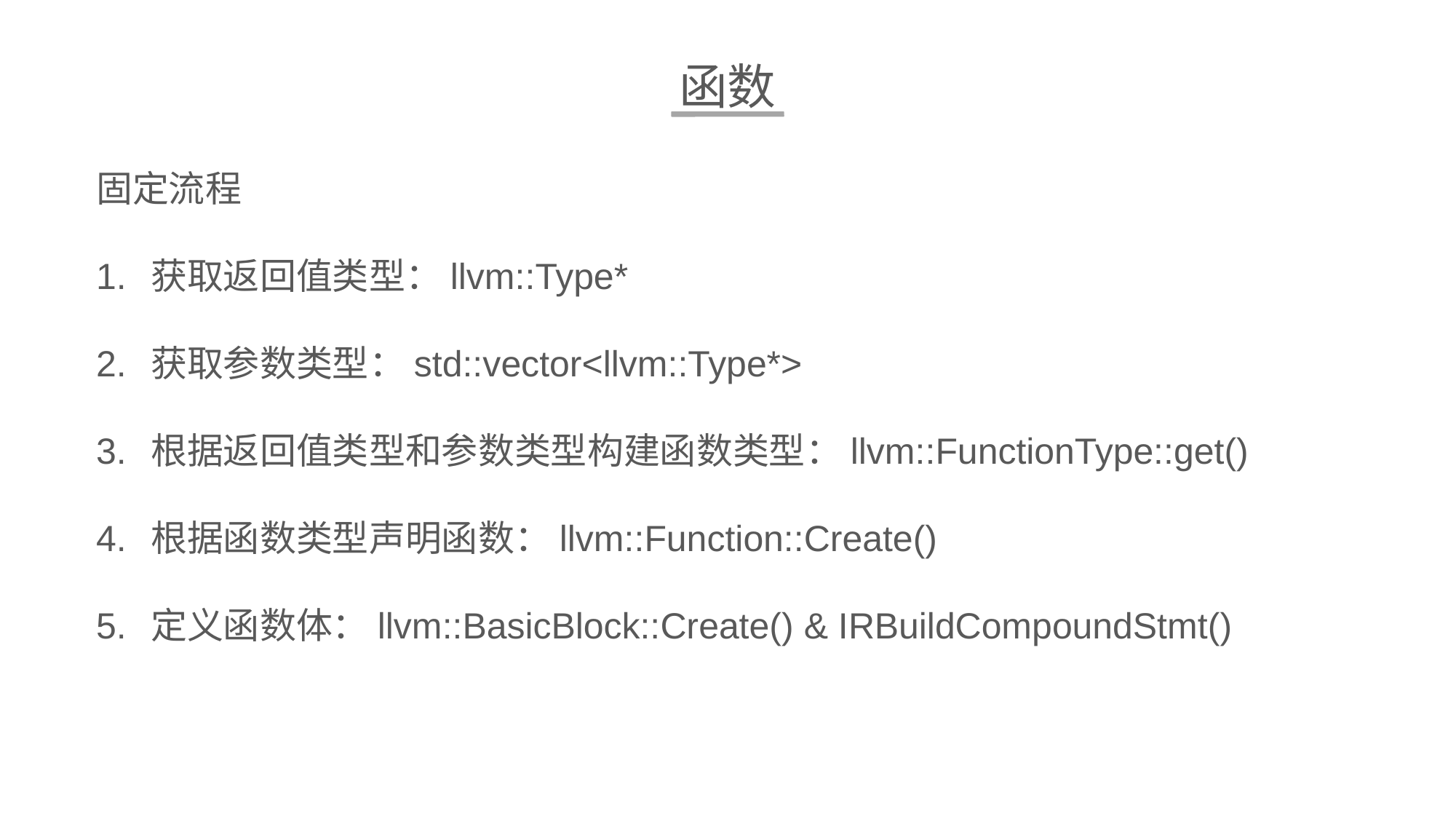

函数

固定流程
获取返回值类型：llvm::Type*
获取参数类型：std::vector<llvm::Type*>
根据返回值类型和参数类型构建函数类型：llvm::FunctionType::get()
根据函数类型声明函数：llvm::Function::Create()
定义函数体：llvm::BasicBlock::Create() & IRBuildCompoundStmt()